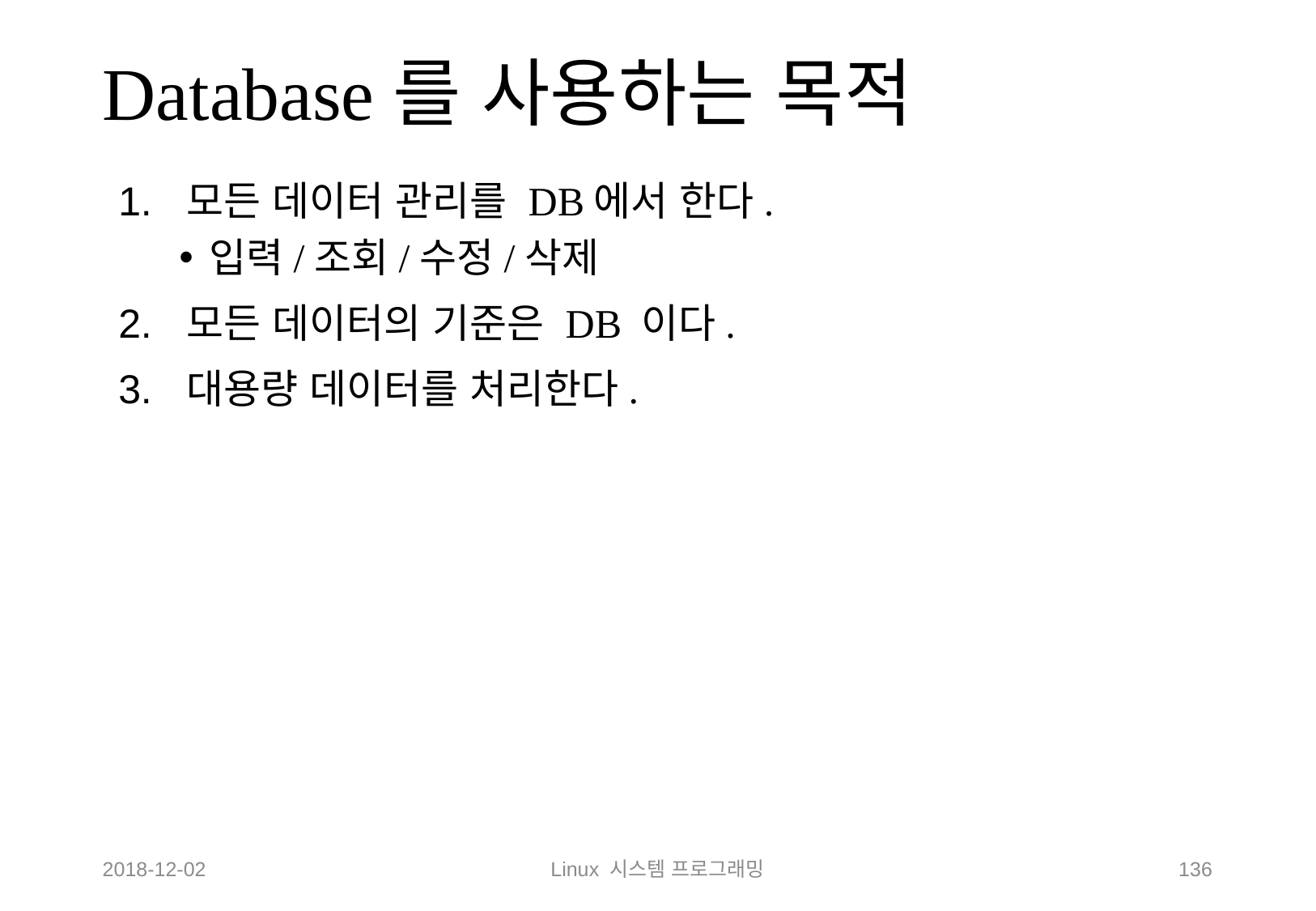

# Database를 사용하는 목적
모든 데이터 관리를 DB에서 한다.
입력/조회/수정/삭제
모든 데이터의 기준은 DB 이다.
대용량 데이터를 처리한다.
2018-12-02
Linux 시스템 프로그래밍
136